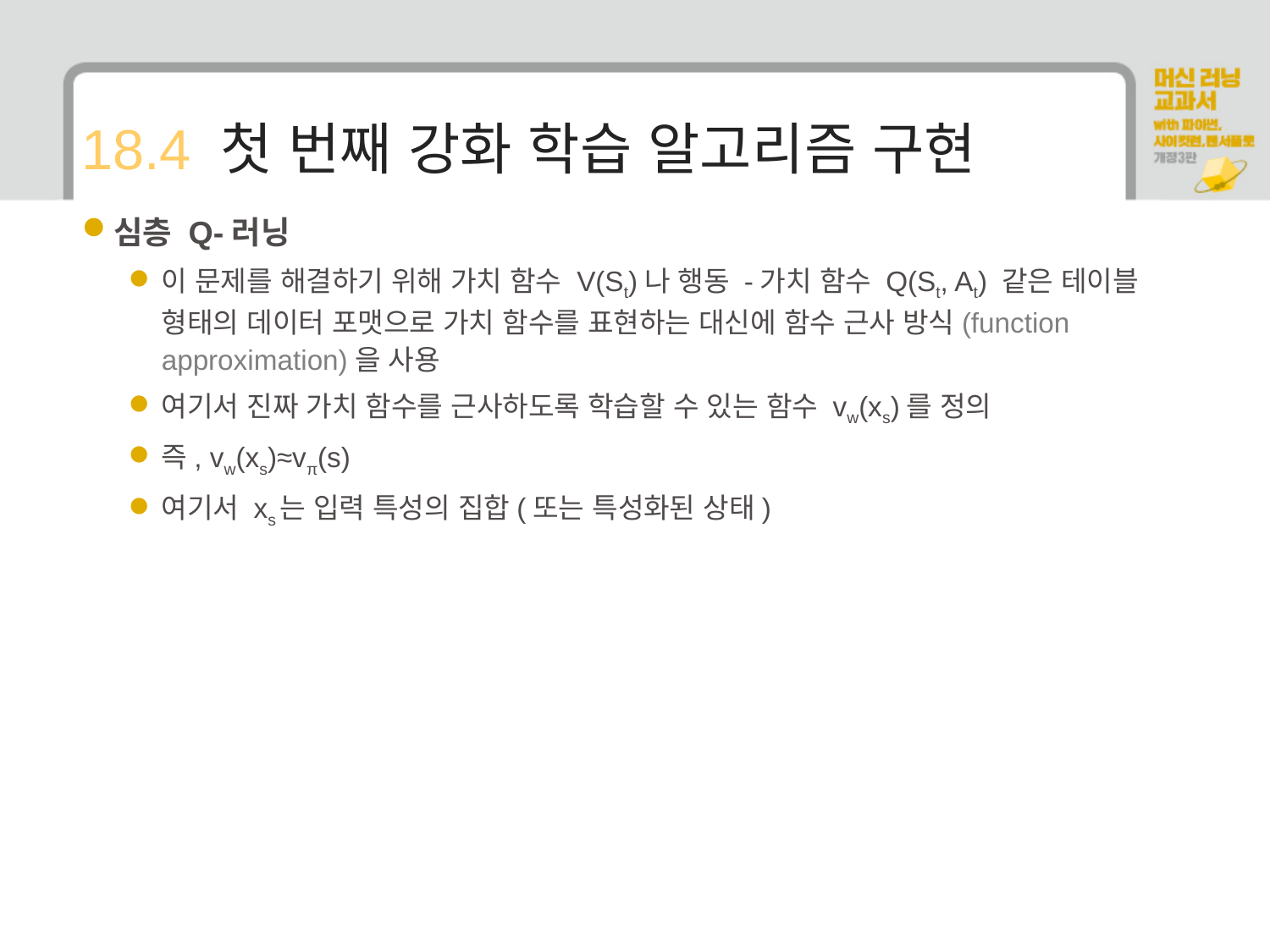

# 18.4 첫 번째 강화 학습 알고리즘 구현
심층 Q-러닝
이 문제를 해결하기 위해 가치 함수 V(St)나 행동 -가치 함수 Q(St, At) 같은 테이블 형태의 데이터 포맷으로 가치 함수를 표현하는 대신에 함수 근사 방식(function approximation)을 사용
여기서 진짜 가치 함수를 근사하도록 학습할 수 있는 함수 vw(xs)를 정의
즉, vw(xs)≈vπ(s)
여기서 xs는 입력 특성의 집합(또는 특성화된 상태)